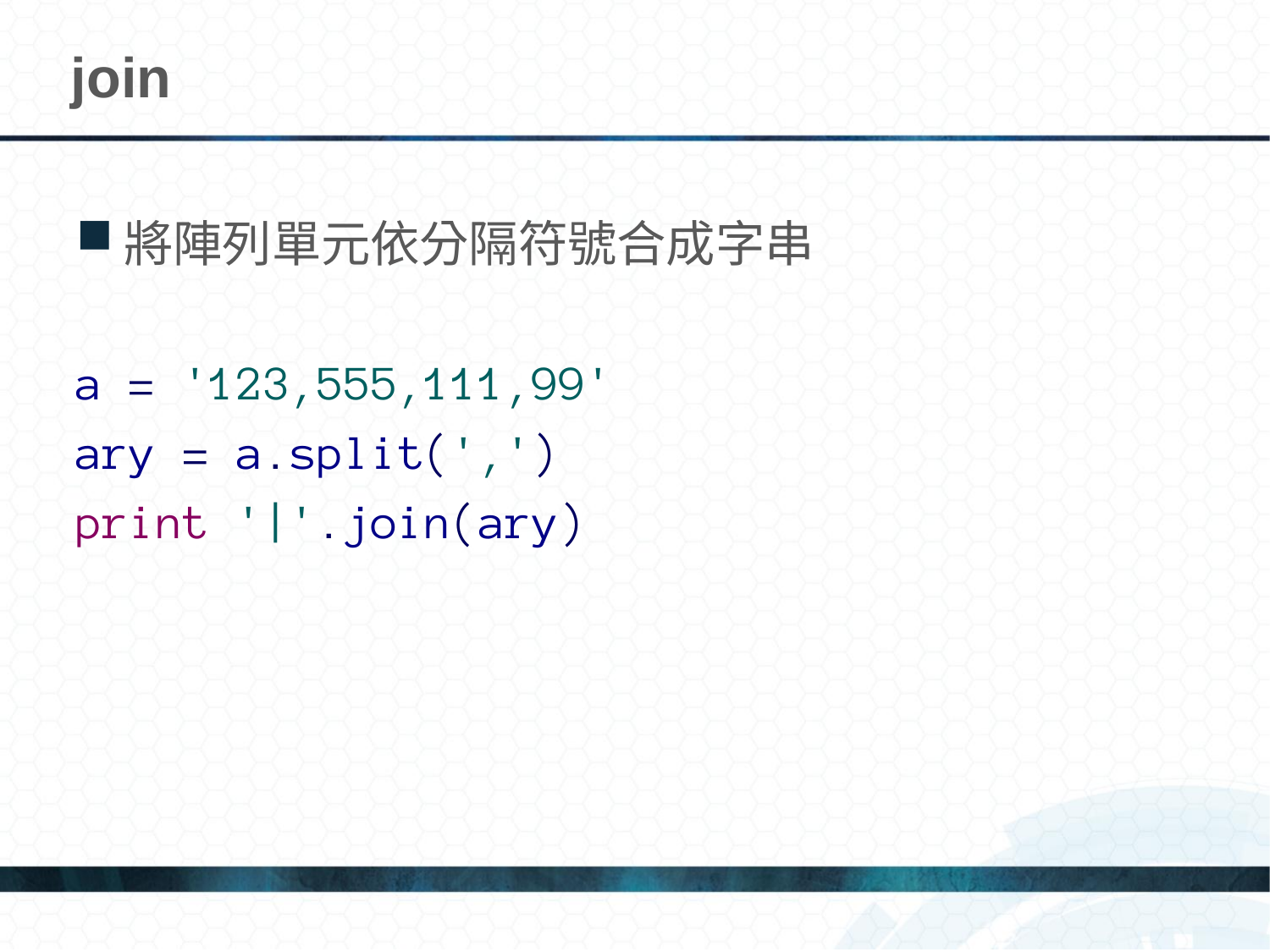

# join
將陣列單元依分隔符號合成字串

a = '123,555,111,99'
ary = a.split(',')
print '|'.join(ary)